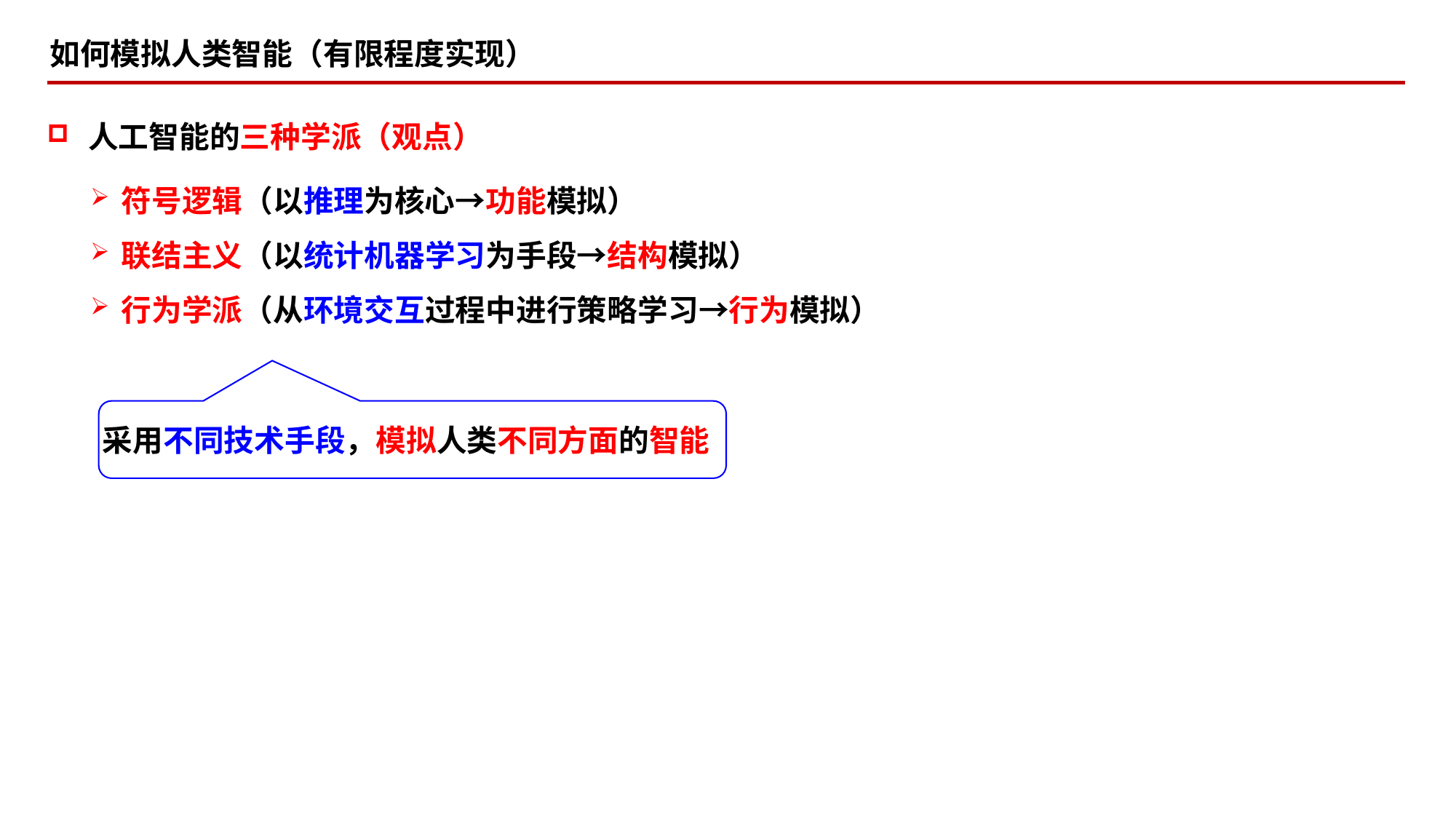

如何模拟人类智能（有限程度实现）
人工智能的三种学派（观点）
符号逻辑（以推理为核心→功能模拟）
联结主义（以统计机器学习为手段→结构模拟）
行为学派（从环境交互过程中进行策略学习→行为模拟）
采用不同技术手段，模拟人类不同方面的智能